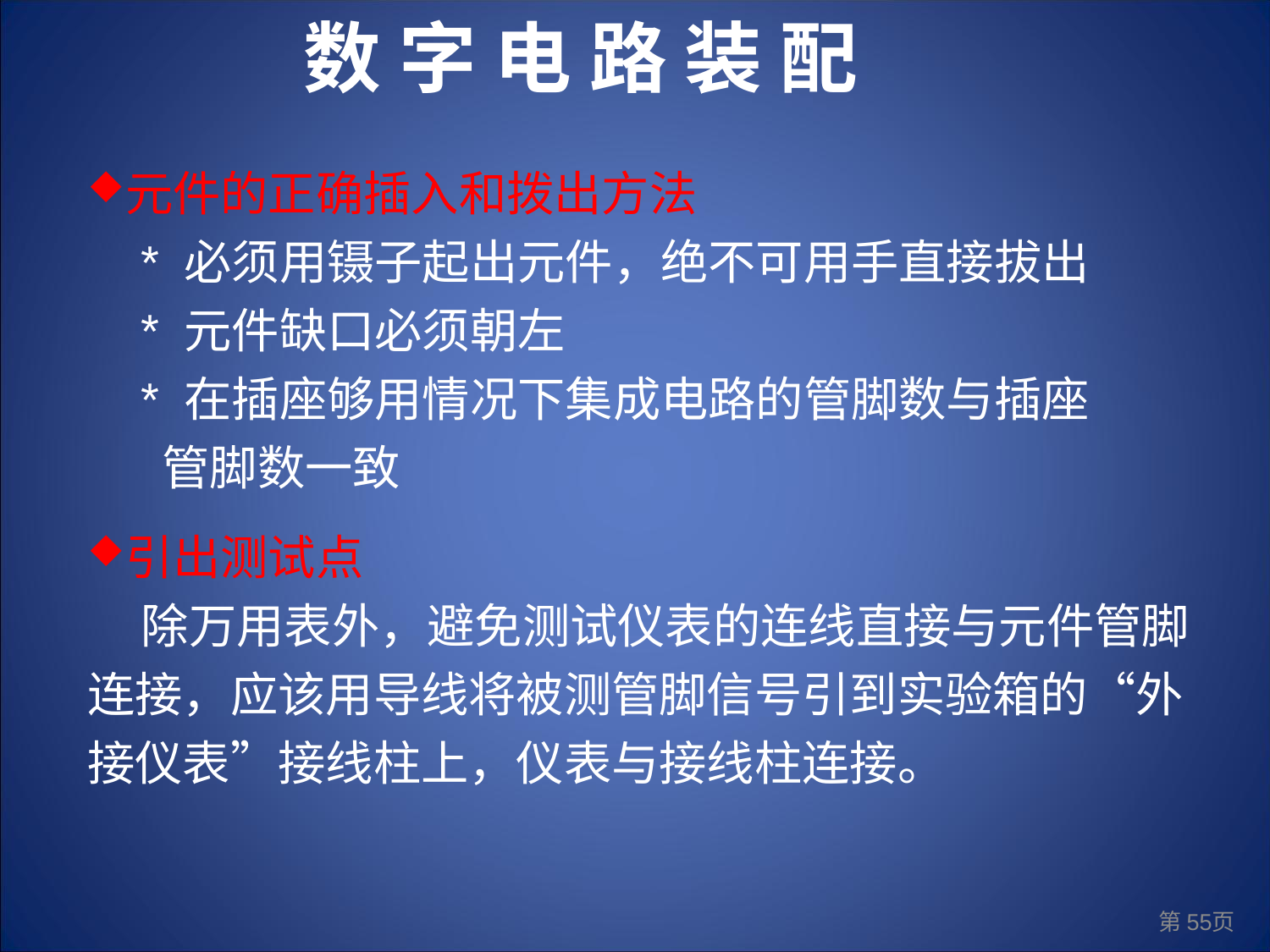

数 字 电 路 装 配
元件的正确插入和拨出方法
    * 必须用镊子起出元件，绝不可用手直接拔出
    * 元件缺口必须朝左
    * 在插座够用情况下集成电路的管脚数与插座
      管脚数一致
引出测试点
    除万用表外，避免测试仪表的连线直接与元件管脚连接，应该用导线将被测管脚信号引到实验箱的“外接仪表”接线柱上，仪表与接线柱连接。